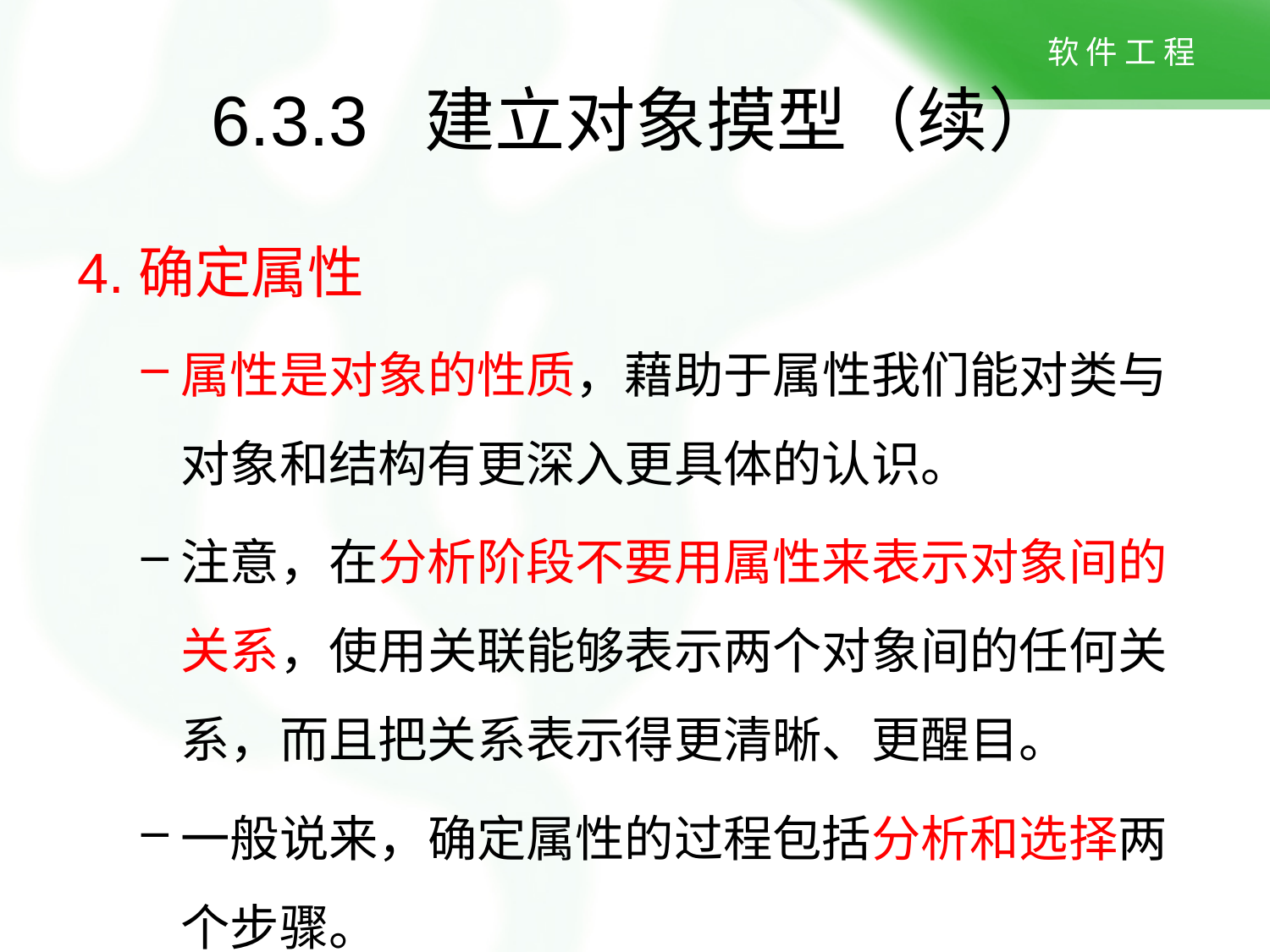

# 6.3.3  建立对象摸型（续）
4.确定属性
属性是对象的性质，藉助于属性我们能对类与对象和结构有更深入更具体的认识。
注意，在分析阶段不要用属性来表示对象间的关系，使用关联能够表示两个对象间的任何关系，而且把关系表示得更清晰、更醒目。
一般说来，确定属性的过程包括分析和选择两个步骤。